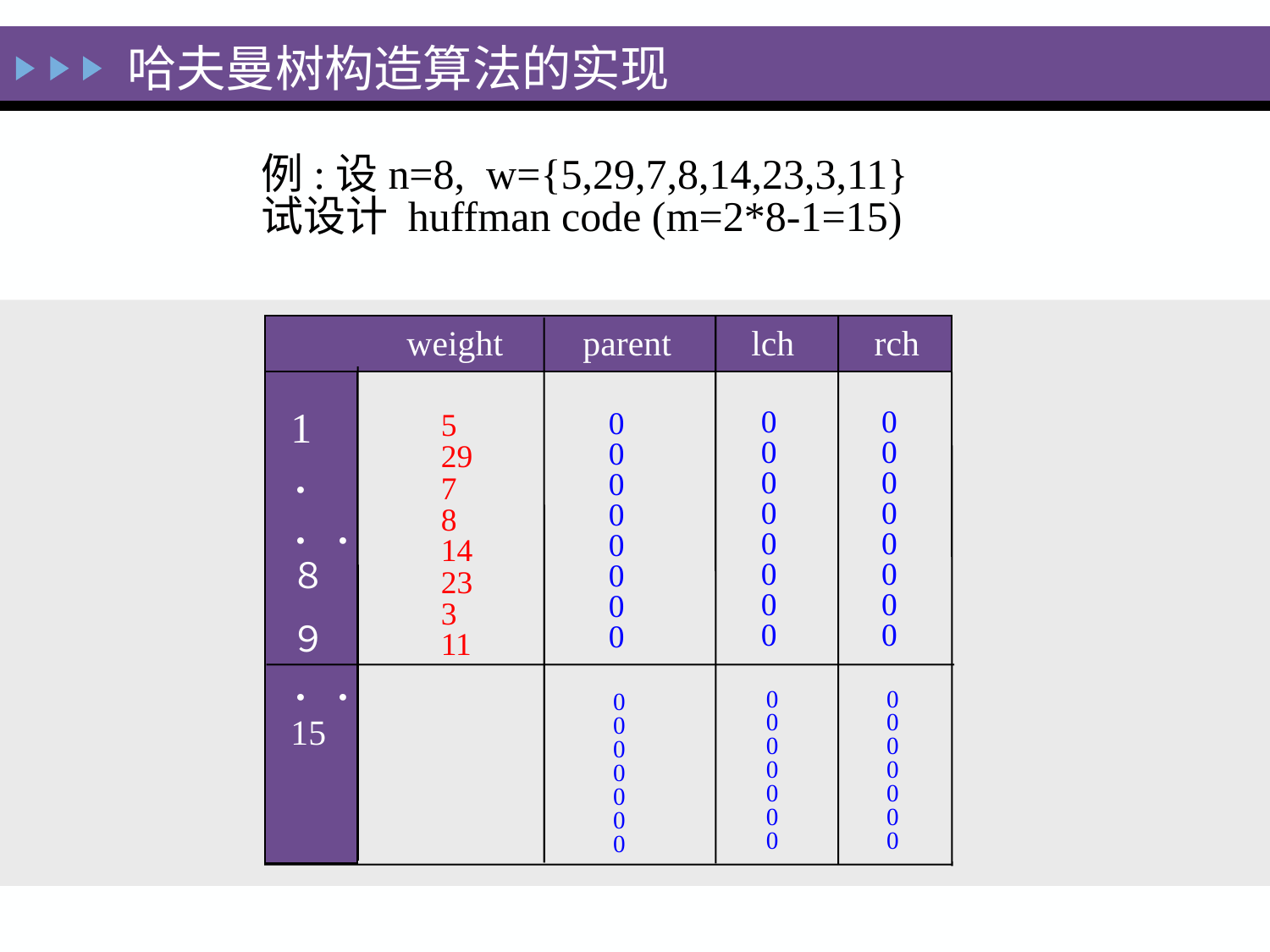

哈夫曼树构造算法的实现
例:设n=8,  w={5,29,7,8,14,23,3,11}
试设计 huffman code (m=2*8-1=15)

            weight         parent         lch         rch

1．．．８
９．．15

0 0 0 0 0 0 0 0
0 0 0 0 0 0 0
0 0 0 0 0 0 0 0
0 0 0 0 0 0 0
0 0 0 0 0 0 0 0
0 0 0 0 0 0 0
5
29
7
8
14
23
3
11